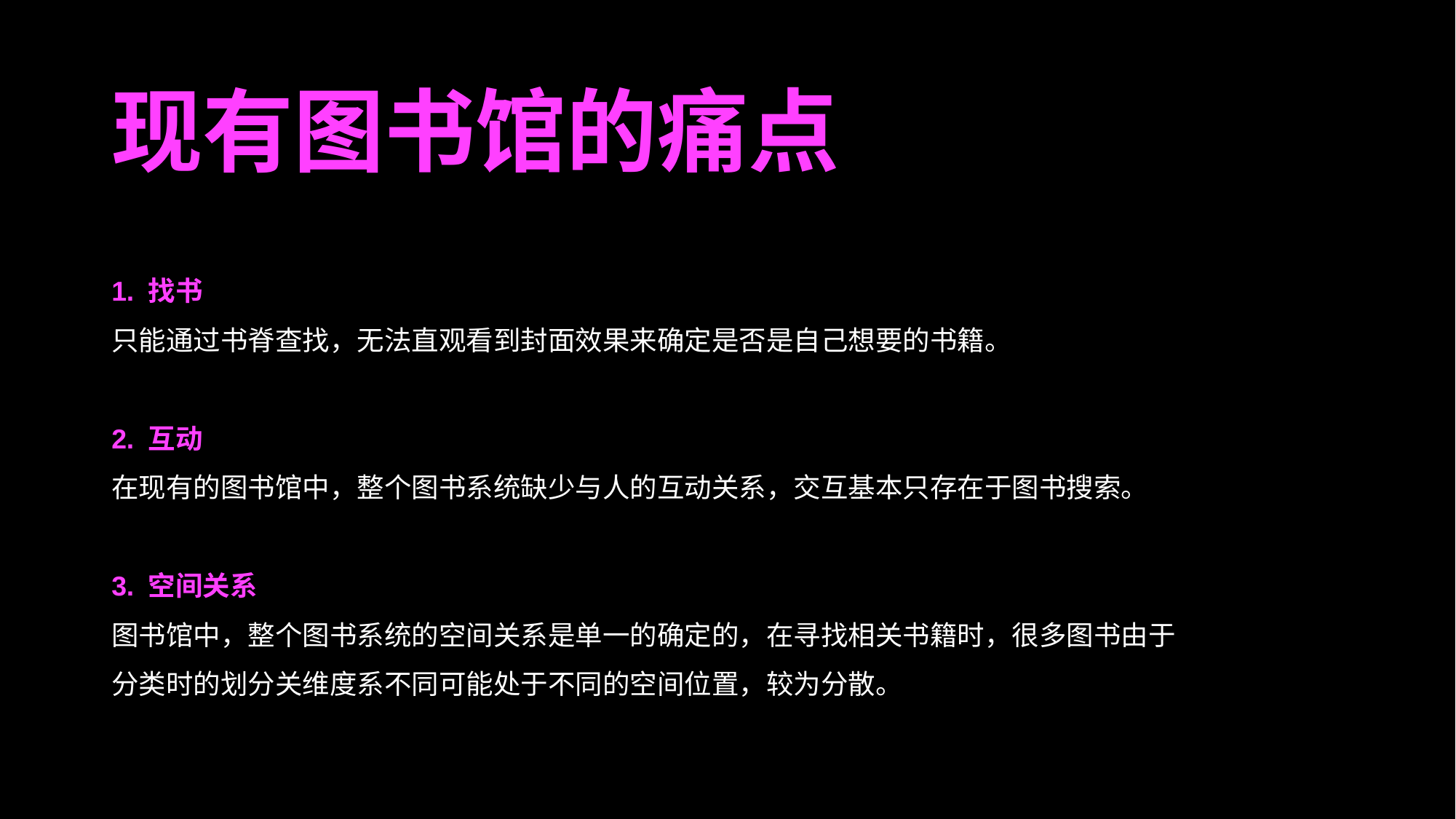

现有图书馆的痛点
1. 找书
只能通过书脊查找，无法直观看到封面效果来确定是否是自己想要的书籍。

2. 互动
在现有的图书馆中，整个图书系统缺少与人的互动关系，交互基本只存在于图书搜索。

3. 空间关系
图书馆中，整个图书系统的空间关系是单一的确定的，在寻找相关书籍时，很多图书由于分类时的划分关维度系不同可能处于不同的空间位置，较为分散。